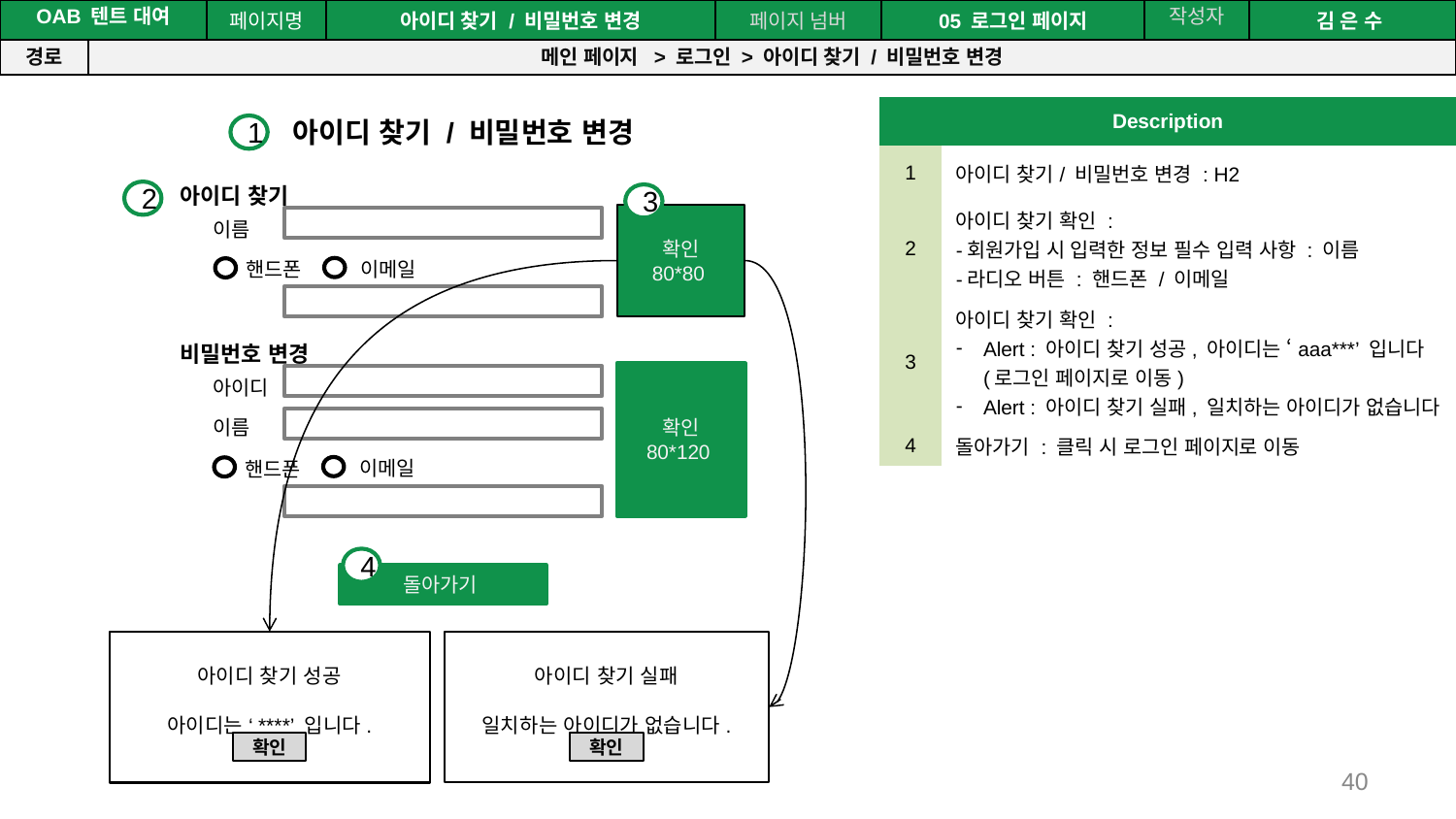

공간(오피스) 대여 시스템
| OAB 텐트 대여 |  | 페이지명 | 아이디 찾기 / 비밀번호 변경 | 페이지 넘버 | 05 로그인 페이지 | 작성자 | 김 은 수 |
| --- | --- | --- | --- | --- | --- | --- | --- |
| 경로 | 메인 페이지 > 로그인 > 아이디 찾기 / 비밀번호 변경 |  |  |  |  |  |  |
| Description |  |
| --- | --- |
| 1 | 아이디 찾기/ 비밀번호 변경 : H2 |
| 2 | 아이디 찾기 확인 : -회원가입 시 입력한 정보 필수 입력 사항 : 이름 -라디오 버튼 : 핸드폰 / 이메일 |
| 3 | 아이디 찾기 확인 : Alert : 아이디 찾기 성공, 아이디는 ‘aaa\*\*\*’ 입니다 (로그인 페이지로 이동) Alert : 아이디 찾기 실패, 일치하는 아이디가 없습니다 |
| 4 | 돌아가기 : 클릭 시 로그인 페이지로 이동 |
아이디 찾기 / 비밀번호 변경
아이디 찾기

이름
핸드폰

확인
80*80
이메일

비밀번호 변경

아이디
이름

확인
80*120
이메일
핸드폰

돌아가기
1
2
3
4
아이디 찾기 성공
아이디는 ‘****’ 입니다.
확인
아이디 찾기 실패
일치하는 아이디가 없습니다.
확인
40